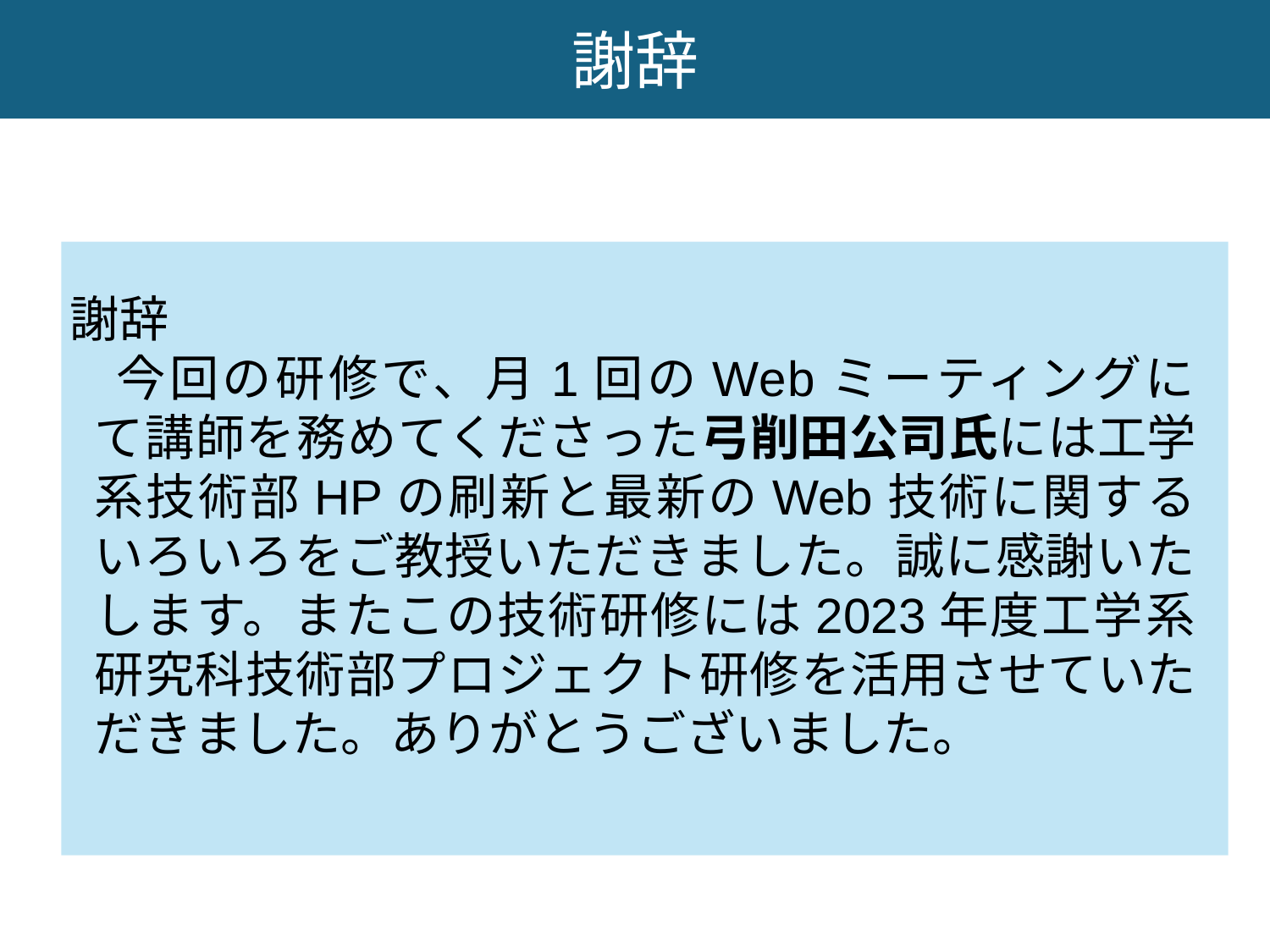

謝辞

謝辞
今回の研修で、月1回のWebミーティングにて講師を務めてくださった弓削田公司氏には工学系技術部HPの刷新と最新のWeb技術に関するいろいろをご教授いただきました。誠に感謝いたします。またこの技術研修には2023年度工学系研究科技術部プロジェクト研修を活用させていただきました。ありがとうございました。